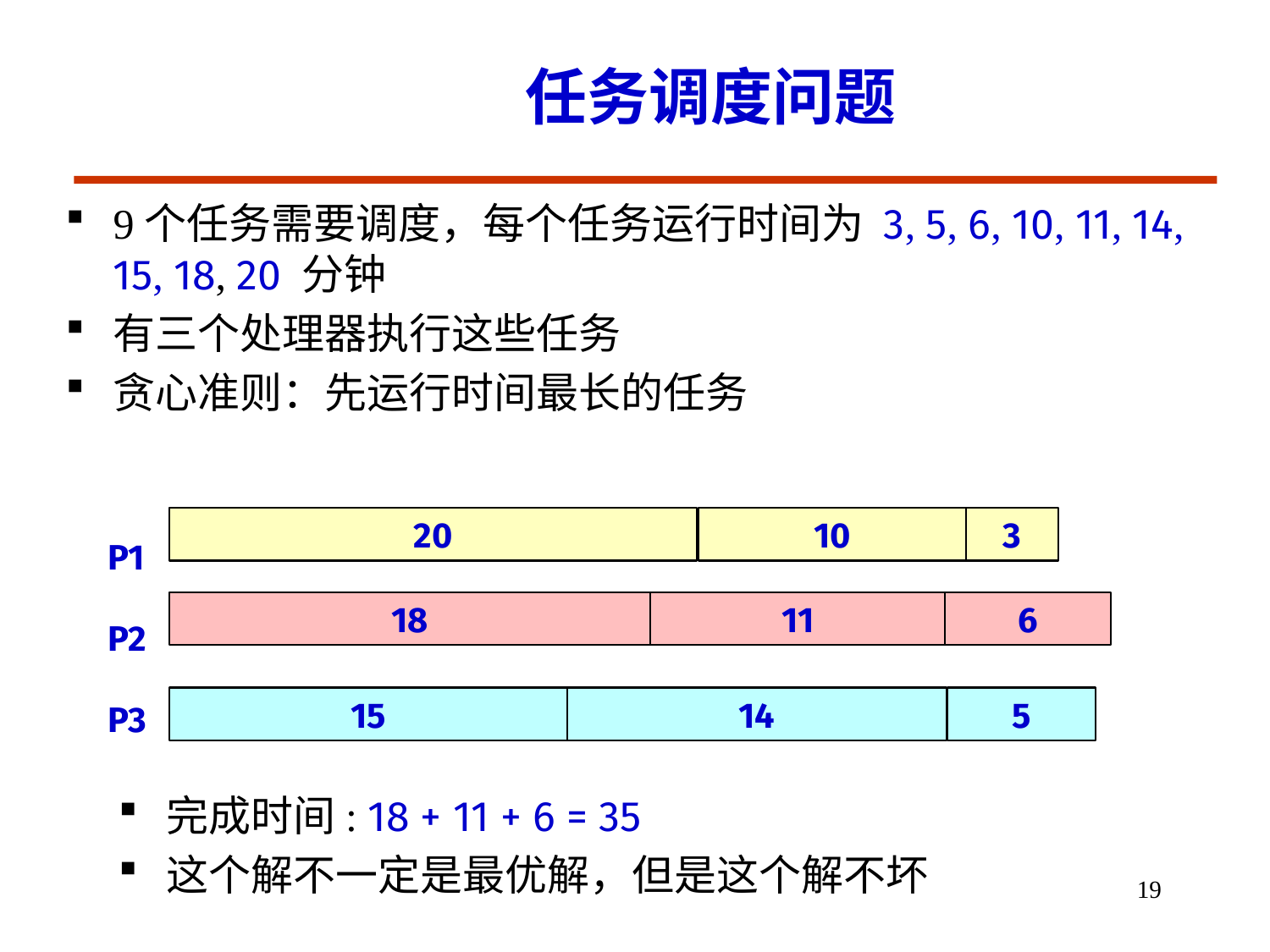

# 任务调度问题
9个任务需要调度，每个任务运行时间为 3, 5, 6, 10, 11, 14, 15, 18, 20 分钟
有三个处理器执行这些任务
贪心准则：先运行时间最长的任务
P1
P2
P3

20

10

3

18

11

6

15

14

5
完成时间: 18 + 11 + 6 = 35
这个解不一定是最优解，但是这个解不坏
19